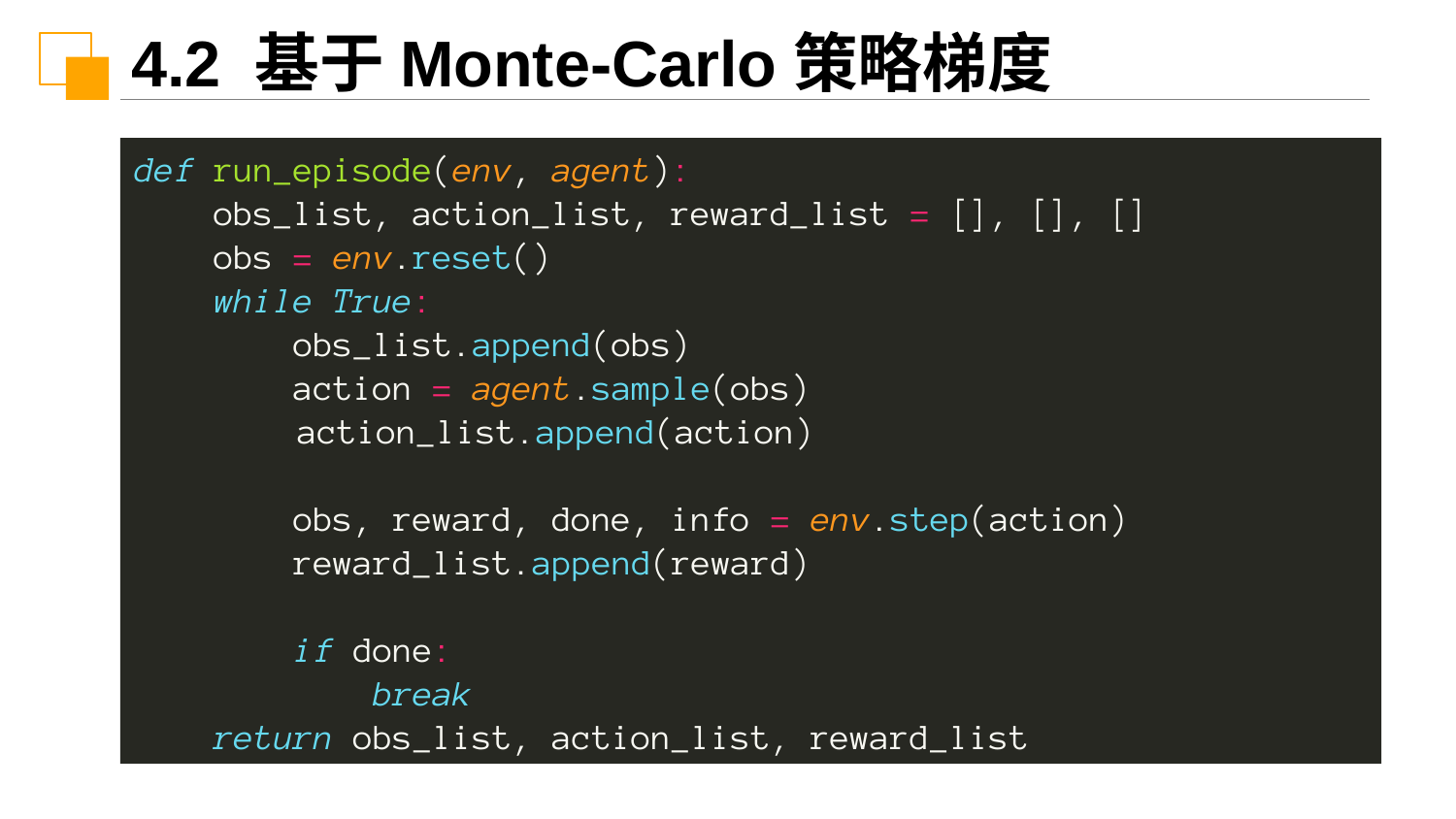

4.2 基于Monte-Carlo策略梯度
def run_episode(env, agent):
    obs_list, action_list, reward_list = [], [], []
    obs = env.reset()
    while True:
        obs_list.append(obs)
        action = agent.sample(obs)
                action_list.append(action)
        obs, reward, done, info = env.step(action)
        reward_list.append(reward)
        if done:
            break
    return obs_list, action_list, reward_list